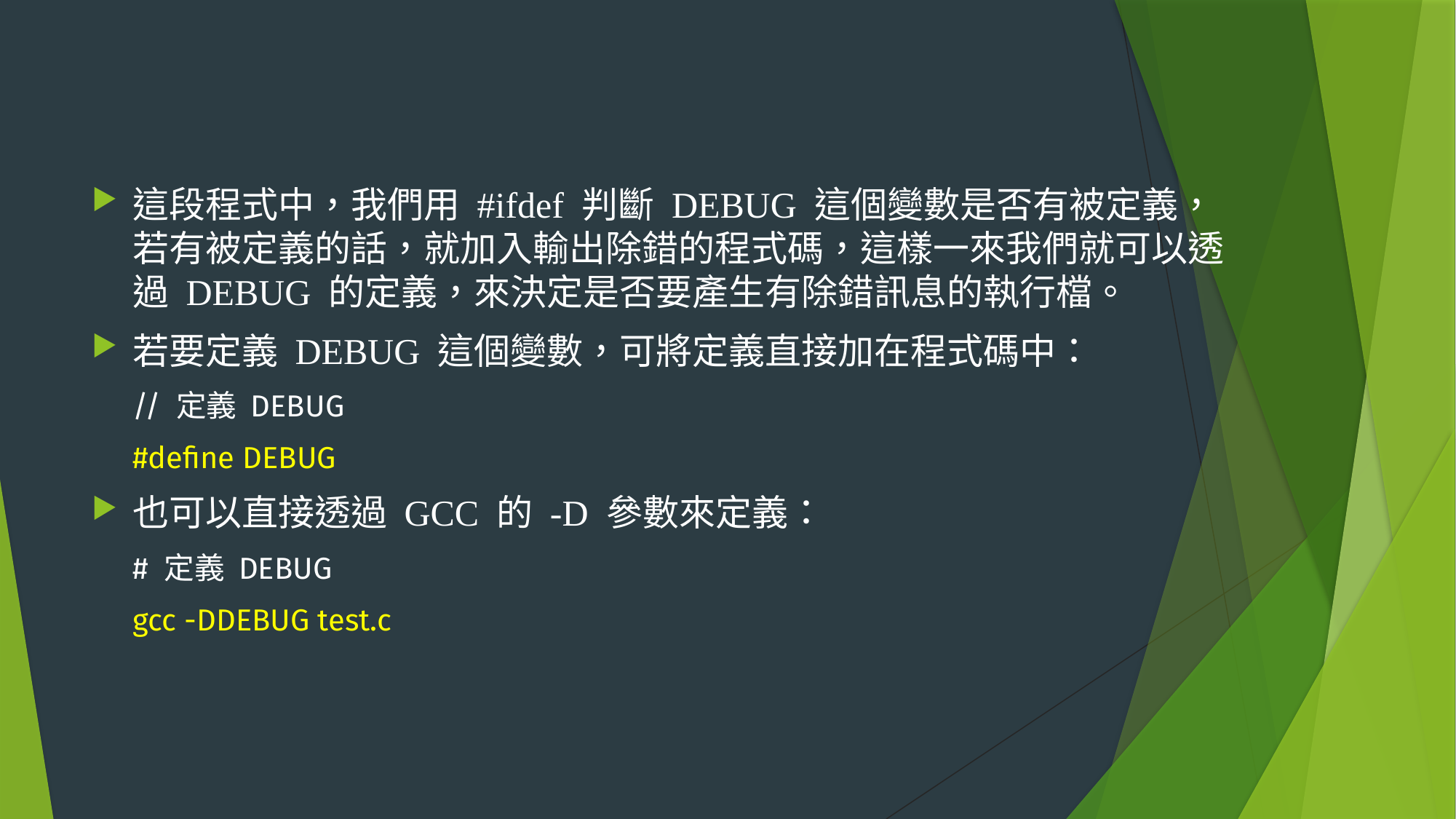

#
這段程式中，我們用 #ifdef 判斷 DEBUG 這個變數是否有被定義，若有被定義的話，就加入輸出除錯的程式碼，這樣一來我們就可以透過 DEBUG 的定義，來決定是否要產生有除錯訊息的執行檔。
若要定義 DEBUG 這個變數，可將定義直接加在程式碼中：
// 定義 DEBUG
#define DEBUG
也可以直接透過 GCC 的 -D 參數來定義：
# 定義 DEBUG
gcc -DDEBUG test.c